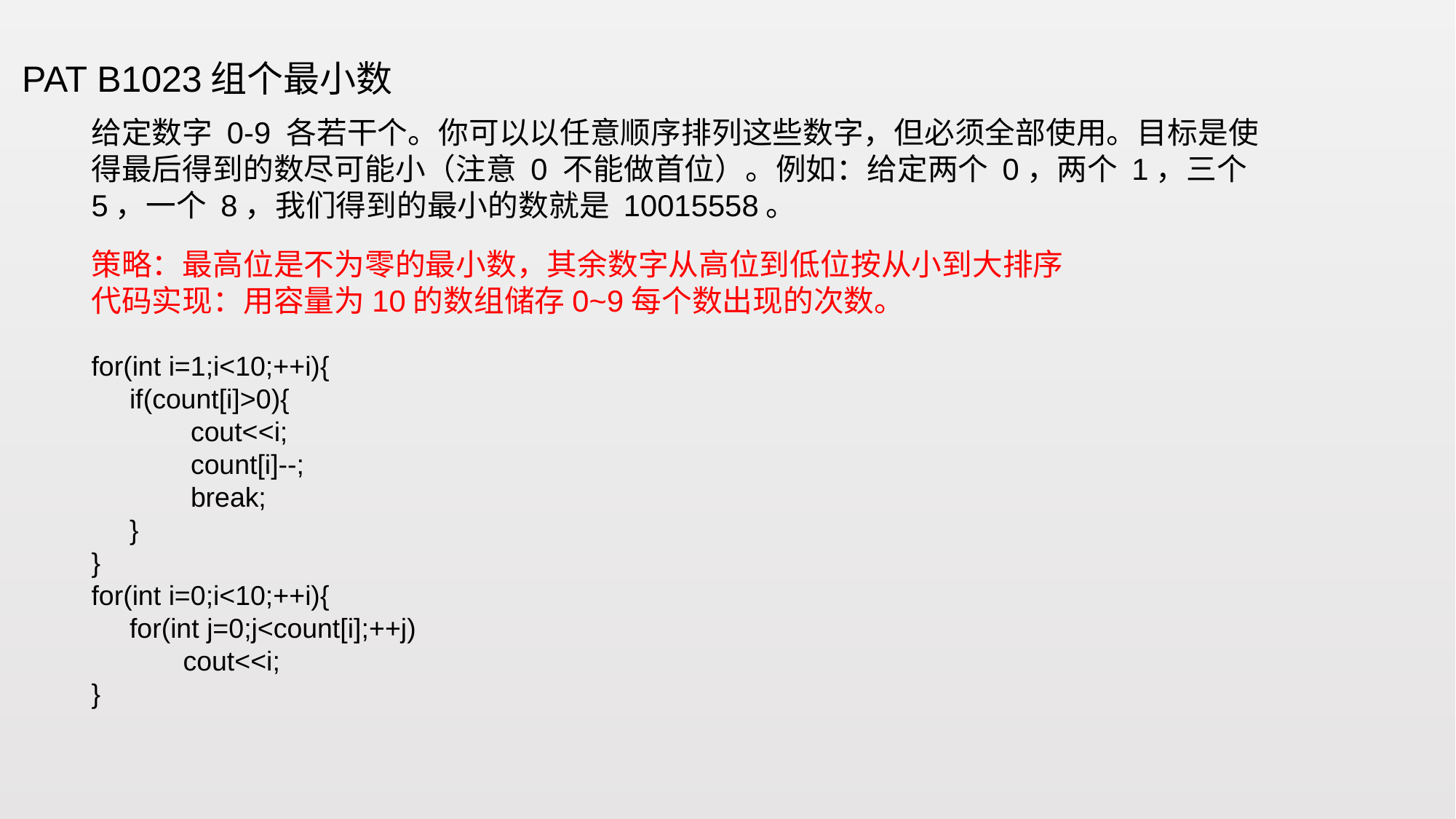

# PAT B1023组个最小数
给定数字 0-9 各若干个。你可以以任意顺序排列这些数字，但必须全部使用。目标是使得最后得到的数尽可能小（注意 0 不能做首位）。例如：给定两个 0，两个 1，三个 5，一个 8，我们得到的最小的数就是 10015558。
策略：最高位是不为零的最小数，其余数字从高位到低位按从小到大排序
代码实现：用容量为10的数组储存0~9每个数出现的次数。
for(int i=1;i<10;++i){
     if(count[i]>0){
             cout<<i;
             count[i]--;
             break;
     }
}
for(int i=0;i<10;++i){
     for(int j=0;j<count[i];++j)
            cout<<i;
}